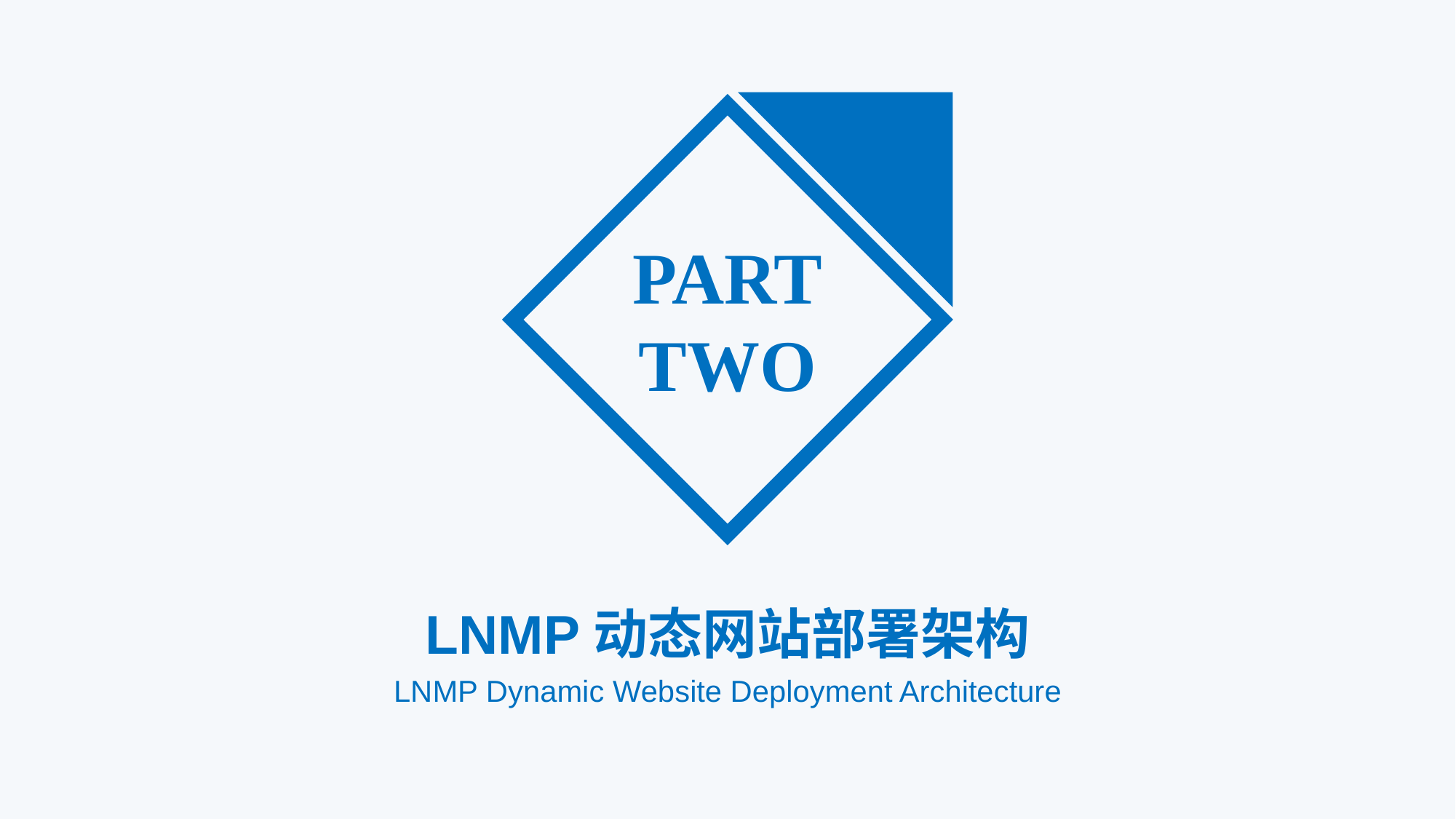

PART
TWO
LNMP动态网站部署架构
LNMP Dynamic Website Deployment Architecture